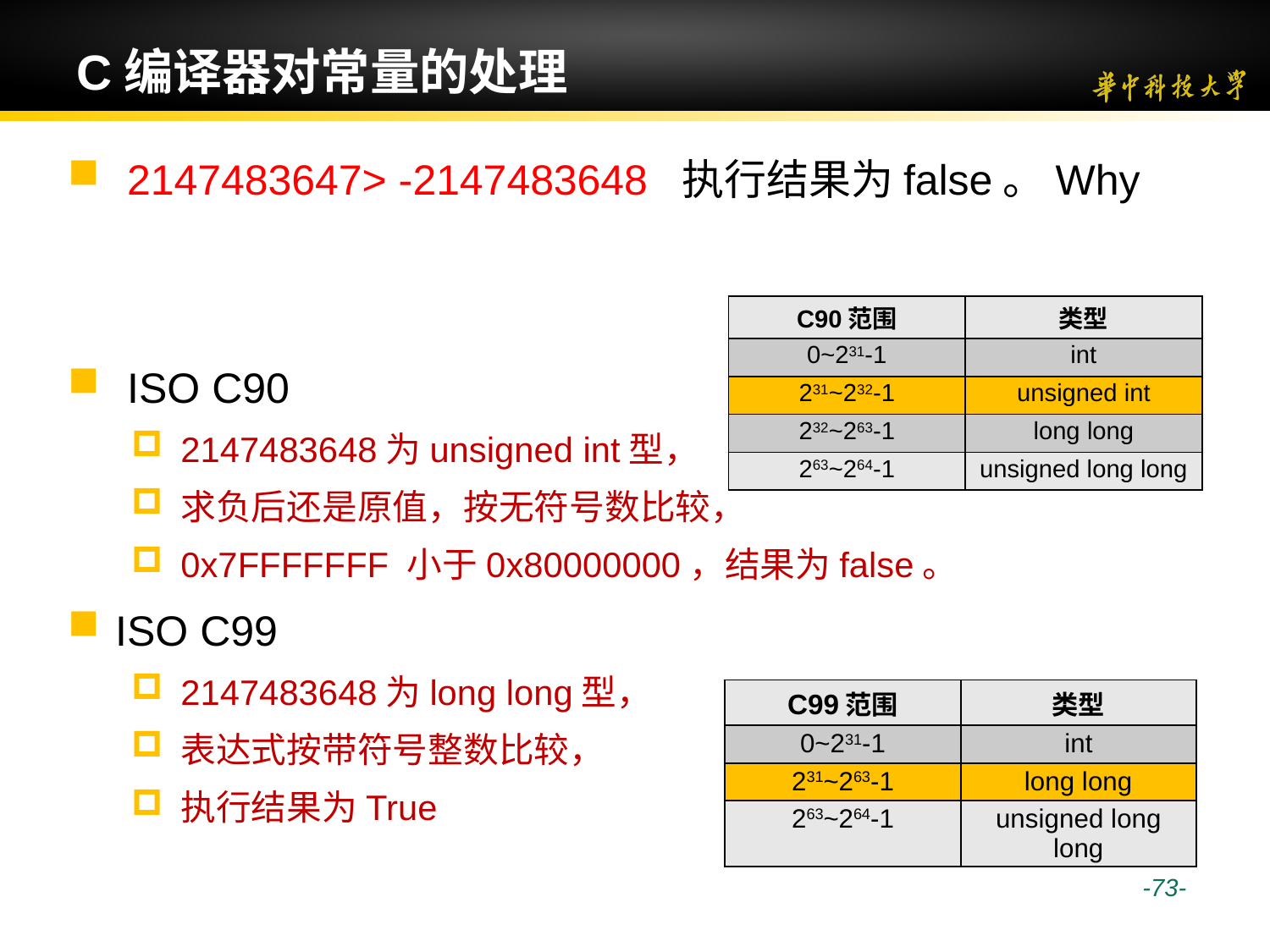

# C编译器对常量的处理
 2147483647> -2147483648  执行结果为false。Why

 ISO C90
2147483648为unsigned int型，
求负后还是原值，按无符号数比较，
0x7FFFFFFF 小于0x80000000，结果为false。
ISO C99
2147483648为long long型，
表达式按带符号整数比较，
执行结果为True

| C90范围 | 类型 |
| --- | --- |
| 0~231-1 | int |
| 231~232-1 | unsigned int |
| 232~263-1 | long long |
| 263~264-1 | unsigned long long |
| C99范围 | 类型 |
| --- | --- |
| 0~231-1 | int |
| 231~263-1 | long long |
| 263~264-1 | unsigned long long |
 -73-